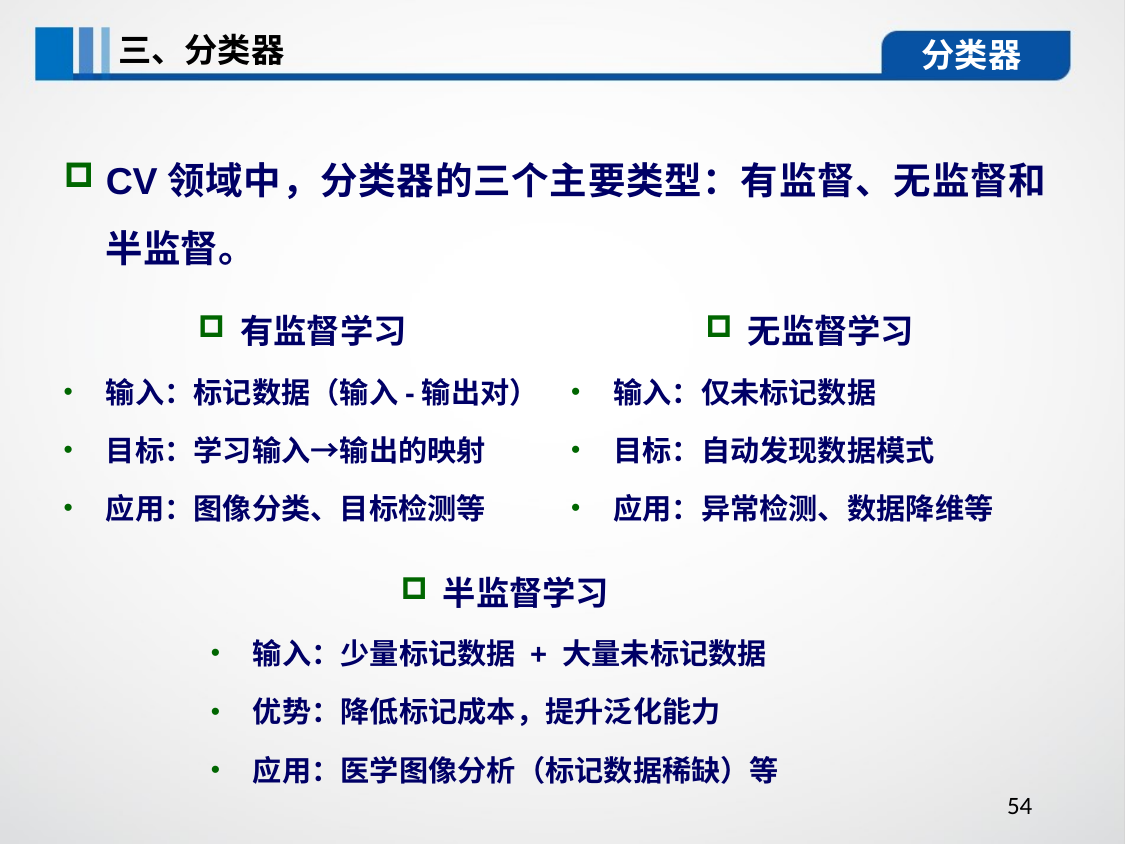

三、分类器
分类器
CV领域中，分类器的三个主要类型：有监督、无监督和半监督。

有监督学习
输入：标记数据（输入-输出对）
目标：学习输入→输出的映射
应用：图像分类、目标检测等
无监督学习
输入：仅未标记数据
目标：自动发现数据模式
应用：异常检测、数据降维等
半监督学习
输入：少量标记数据 + 大量未标记数据
优势：降低标记成本，提升泛化能力
应用：医学图像分析（标记数据稀缺）等
54